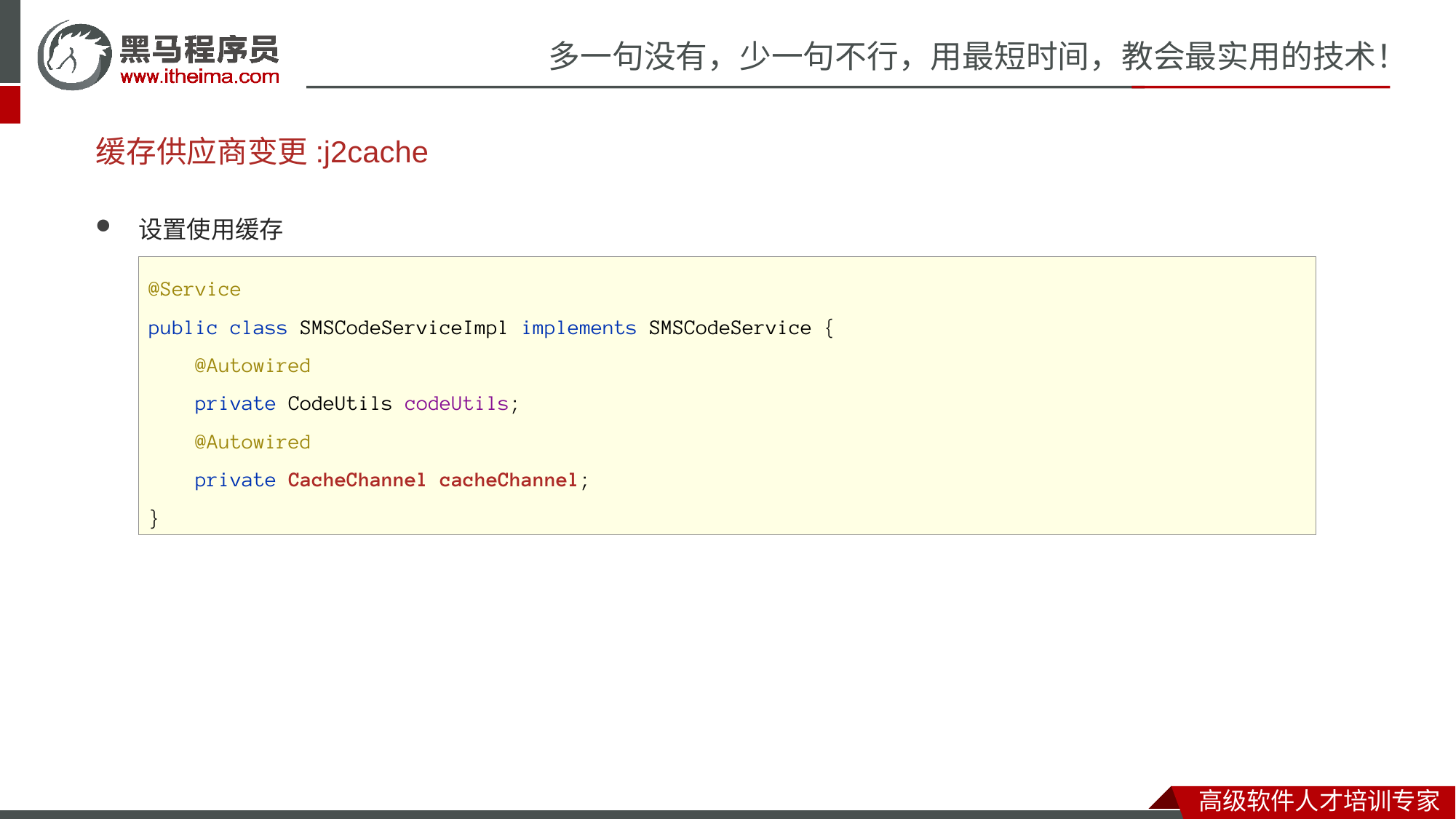

# 缓存供应商变更:j2cache
设置使用缓存
@Service
public class SMSCodeServiceImpl implements SMSCodeService {
    @Autowired
    private CodeUtils codeUtils;
    @Autowired
    private CacheChannel cacheChannel;
}